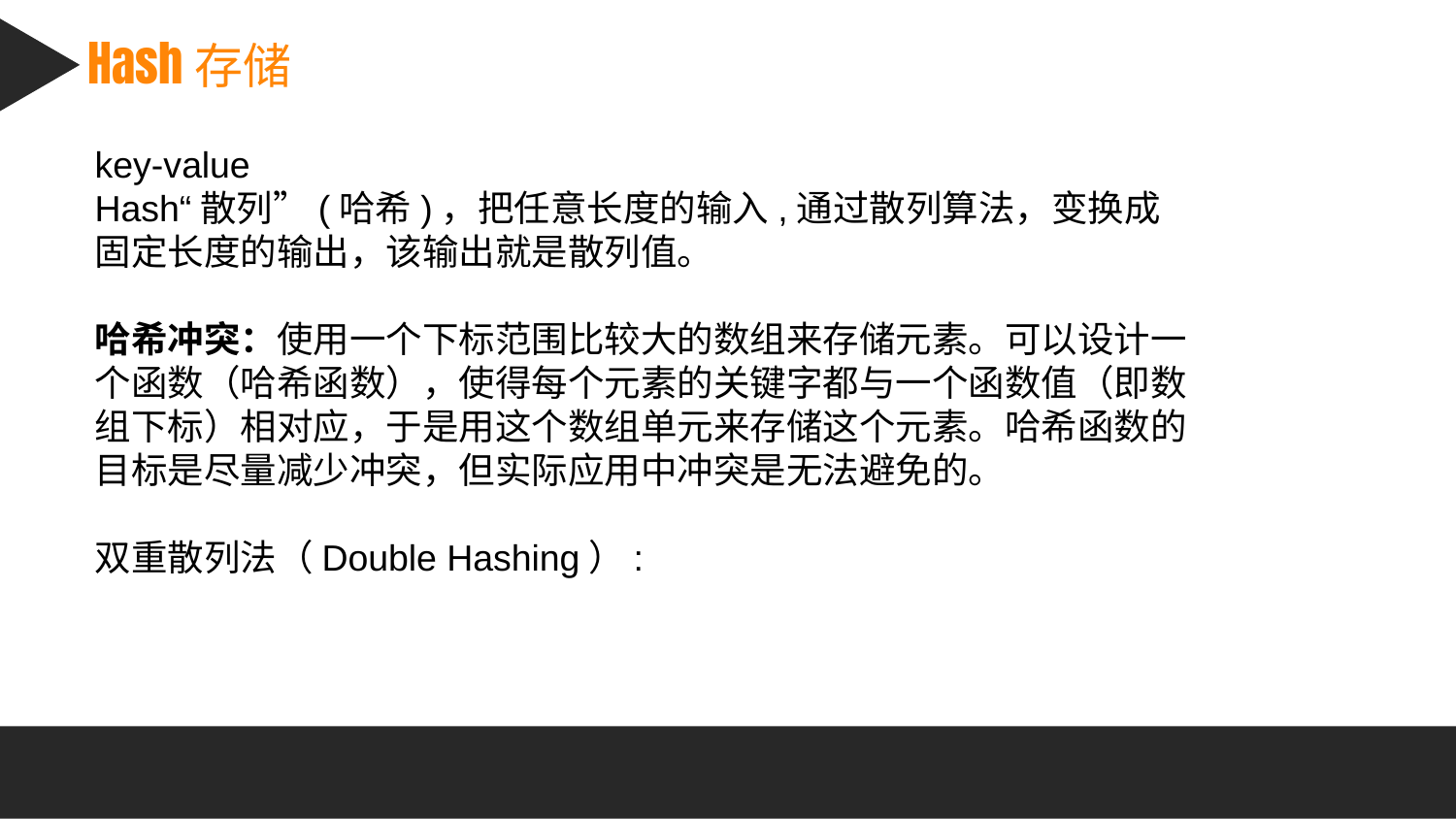

Hash存储
key-value
Hash“散列”(哈希)，把任意长度的输入,通过散列算法，变换成固定长度的输出，该输出就是散列值。

哈希冲突：使用一个下标范围比较大的数组来存储元素。可以设计一个函数（哈希函数），使得每个元素的关键字都与一个函数值（即数组下标）相对应，于是用这个数组单元来存储这个元素。哈希函数的目标是尽量减少冲突，但实际应用中冲突是无法避免的。

双重散列法（Double Hashing）: